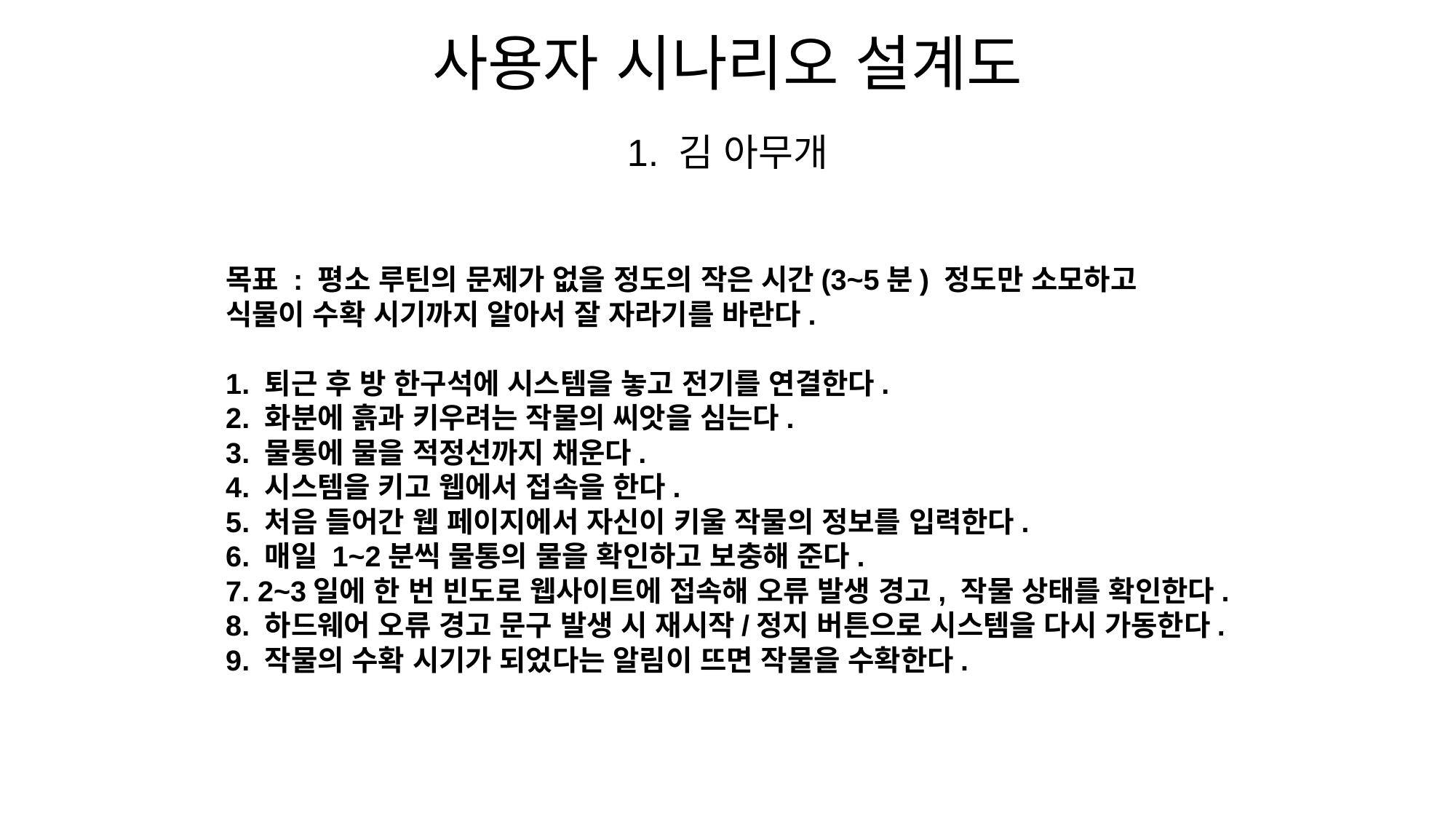

사용자 시나리오 설계도
1. 김 아무개
목표 : 평소 루틴의 문제가 없을 정도의 작은 시간(3~5분) 정도만 소모하고
식물이 수확 시기까지 알아서 잘 자라기를 바란다.

1. 퇴근 후 방 한구석에 시스템을 놓고 전기를 연결한다.
2. 화분에 흙과 키우려는 작물의 씨앗을 심는다.
3. 물통에 물을 적정선까지 채운다.
4. 시스템을 키고 웹에서 접속을 한다.
5. 처음 들어간 웹 페이지에서 자신이 키울 작물의 정보를 입력한다.
6. 매일 1~2분씩 물통의 물을 확인하고 보충해 준다.
7. 2~3일에 한 번 빈도로 웹사이트에 접속해 오류 발생 경고, 작물 상태를 확인한다.
8. 하드웨어 오류 경고 문구 발생 시 재시작/정지 버튼으로 시스템을 다시 가동한다.
9. 작물의 수확 시기가 되었다는 알림이 뜨면 작물을 수확한다.